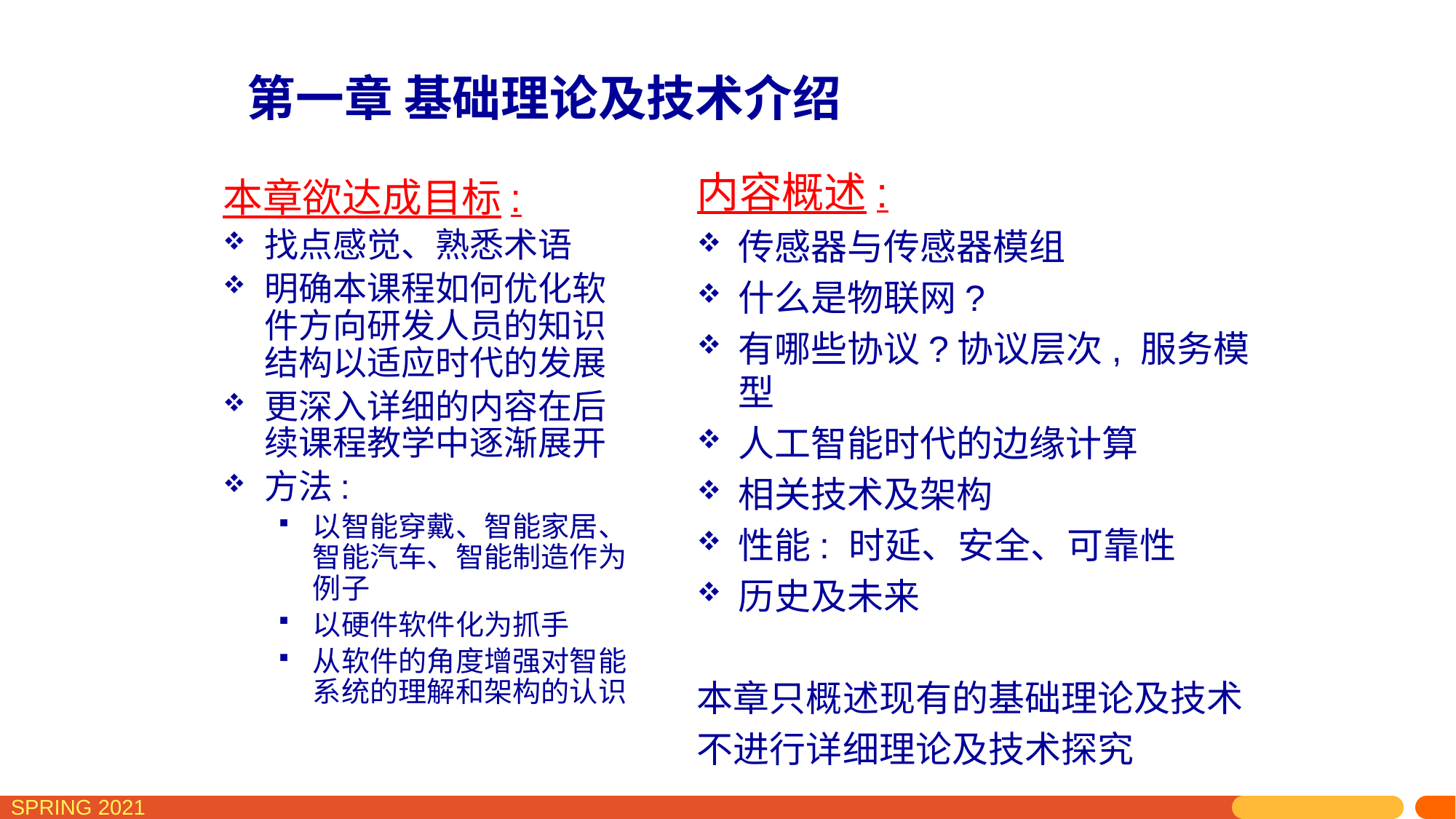

# 第一章 基础理论及技术介绍
内容概述:
传感器与传感器模组
什么是物联网?
有哪些协议?协议层次, 服务模型
人工智能时代的边缘计算
相关技术及架构
性能: 时延、安全、可靠性
历史及未来

本章只概述现有的基础理论及技术
不进行详细理论及技术探究
本章欲达成目标:
找点感觉、熟悉术语
明确本课程如何优化软件方向研发人员的知识结构以适应时代的发展
更深入详细的内容在后续课程教学中逐渐展开
方法:
以智能穿戴、智能家居、智能汽车、智能制造作为例子
以硬件软件化为抓手
从软件的角度增强对智能系统的理解和架构的认识